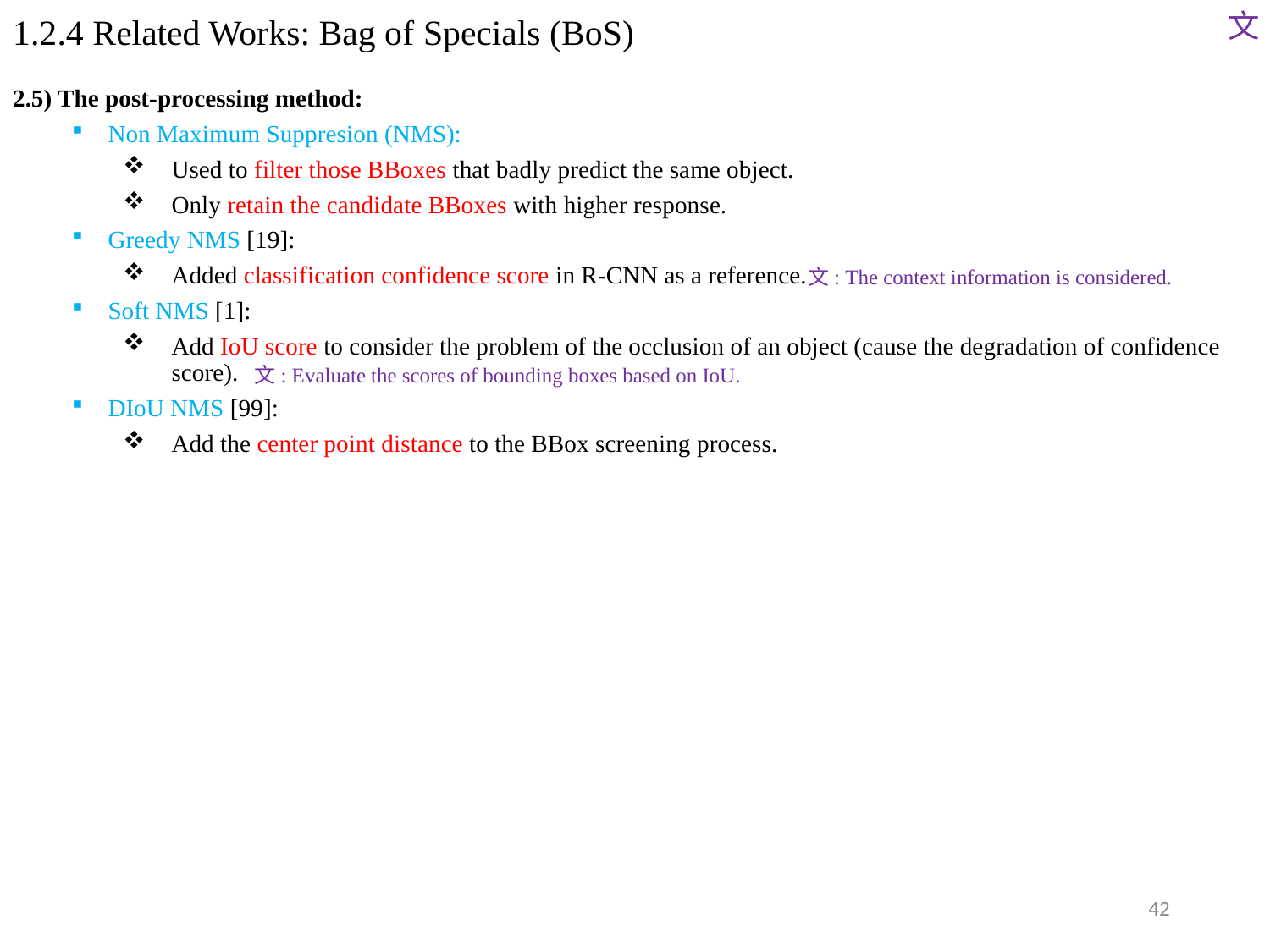

文
# 1.2.4 Related Works: Bag of Specials (BoS)
2.5) The post-processing method:
Non Maximum Suppresion (NMS):
Used to filter those BBoxes that badly predict the same object.
Only retain the candidate BBoxes with higher response.
Greedy NMS [19]:
Added classification confidence score in R-CNN as a reference.
Soft NMS [1]:
Add IoU score to consider the problem of the occlusion of an object (cause the degradation of confidence score).
DIoU NMS [99]:
Add the center point distance to the BBox screening process.
文: The context information is considered.
文: Evaluate the scores of bounding boxes based on IoU.
42